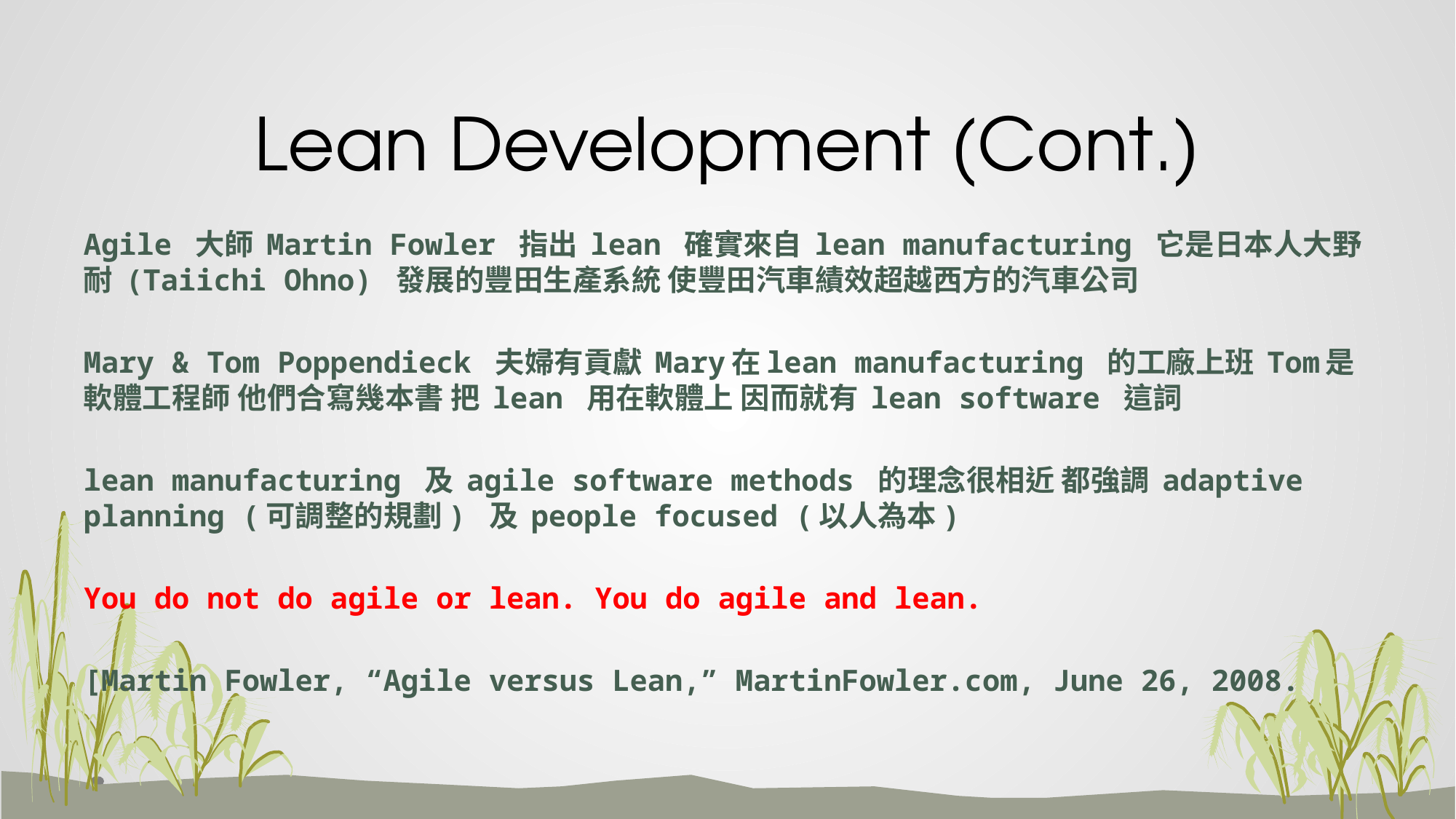

# Lean Development (Cont.)
Agile 大師 Martin Fowler 指出 lean 確實來自 lean manufacturing 它是日本人大野耐 (Taiichi Ohno) 發展的豐田生產系統 使豐田汽車績效超越西方的汽車公司

Mary & Tom Poppendieck 夫婦有貢獻 Mary在lean manufacturing 的工廠上班 Tom是軟體工程師 他們合寫幾本書 把 lean 用在軟體上 因而就有 lean software 這詞

lean manufacturing 及 agile software methods 的理念很相近 都強調 adaptive planning (可調整的規劃) 及 people focused (以人為本)

You do not do agile or lean. You do agile and lean.

[Martin Fowler, “Agile versus Lean,” MartinFowler.com, June 26, 2008.